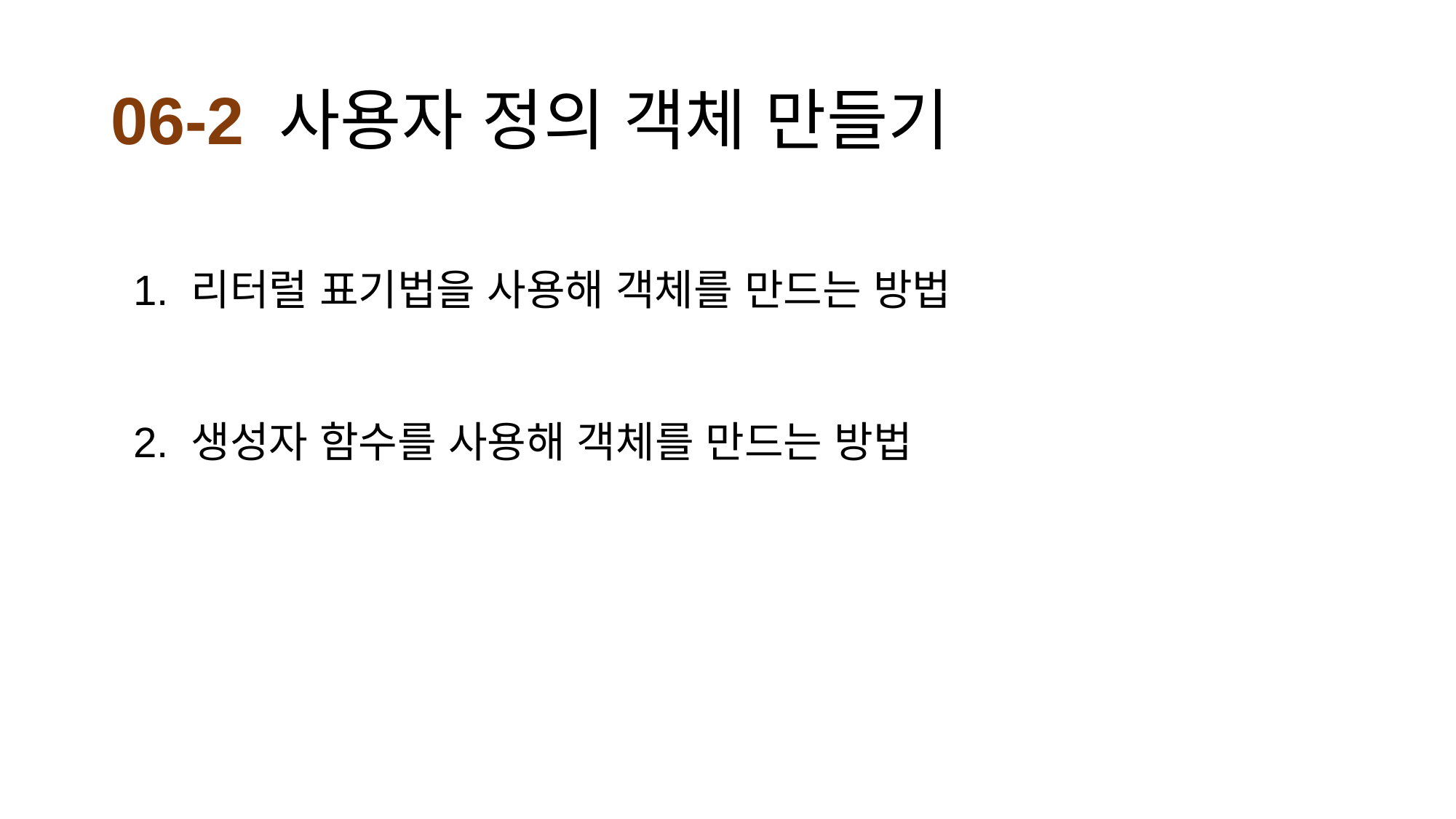

# 06-2 사용자 정의 객체 만들기
1. 리터럴 표기법을 사용해 객체를 만드는 방법
2. 생성자 함수를 사용해 객체를 만드는 방법